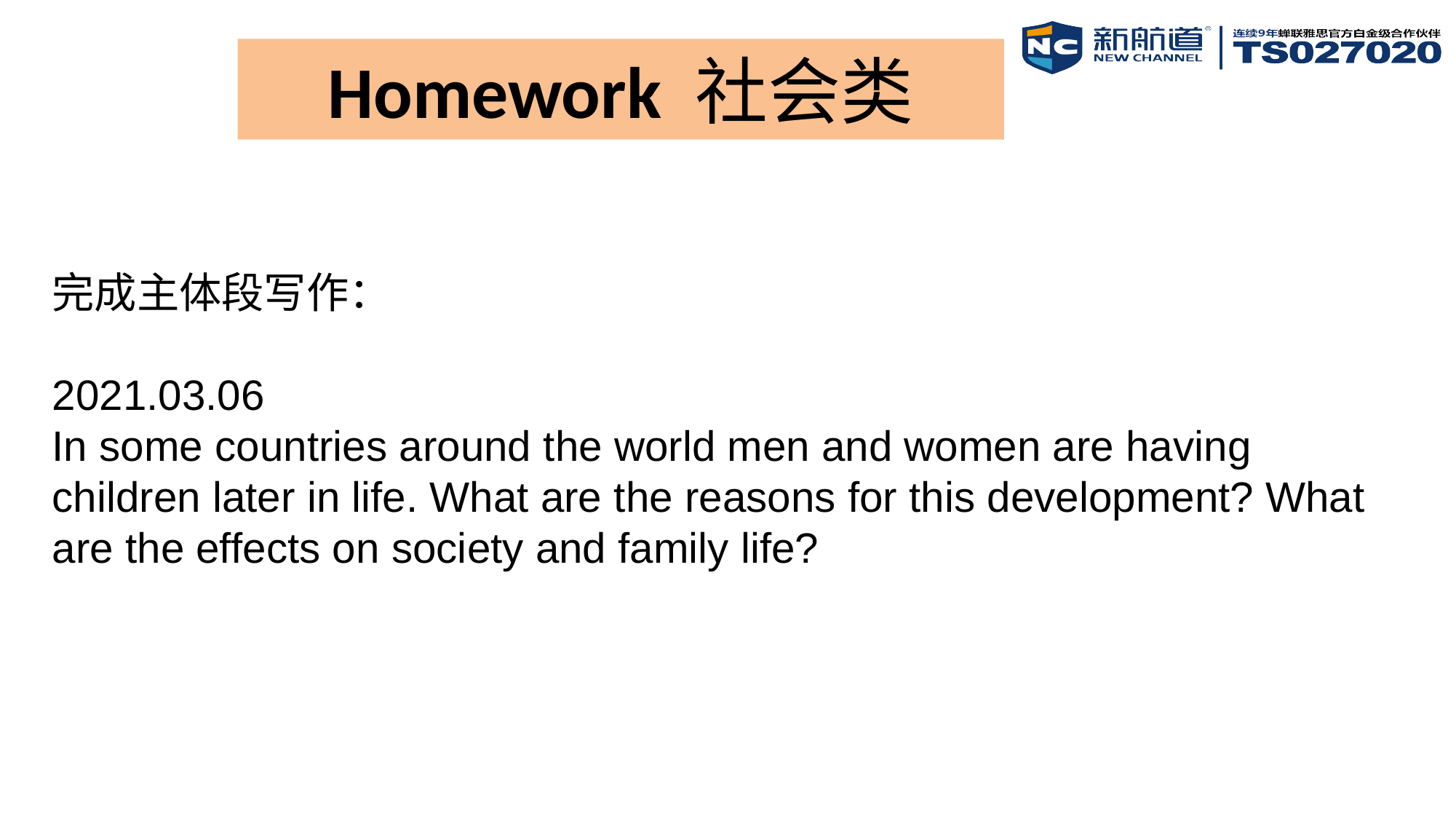

Homework 社会类
# 完成主体段写作： 2021.03.06 In some countries around the world men and women are having children later in life. What are the reasons for this development? What are the effects on society and family life?